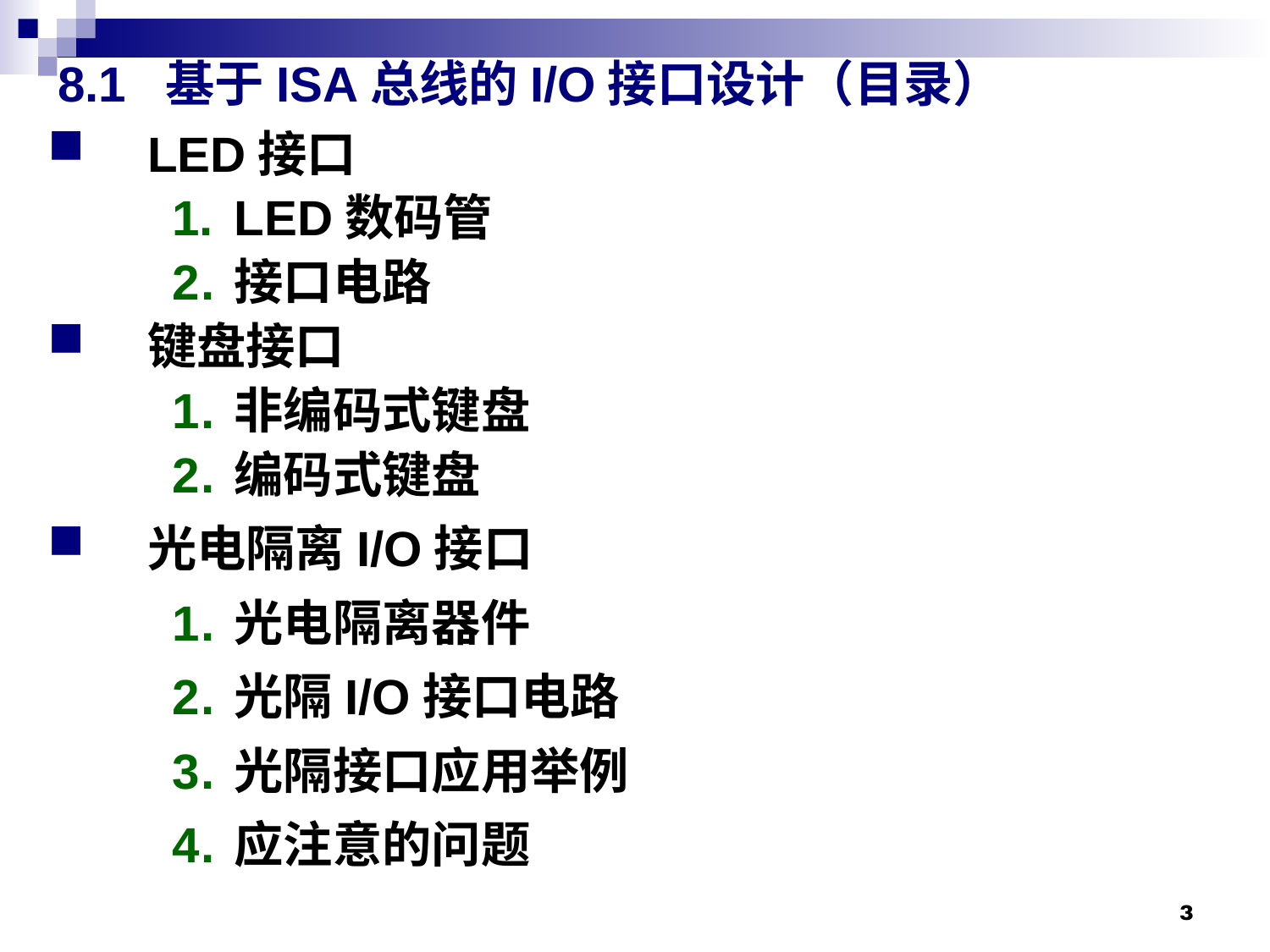

# 8.1  基于ISA总线的I/O接口设计（目录）
LED接口
LED数码管
接口电路
键盘接口
非编码式键盘
编码式键盘
光电隔离I/O接口
光电隔离器件
光隔I/O接口电路
光隔接口应用举例
应注意的问题
3